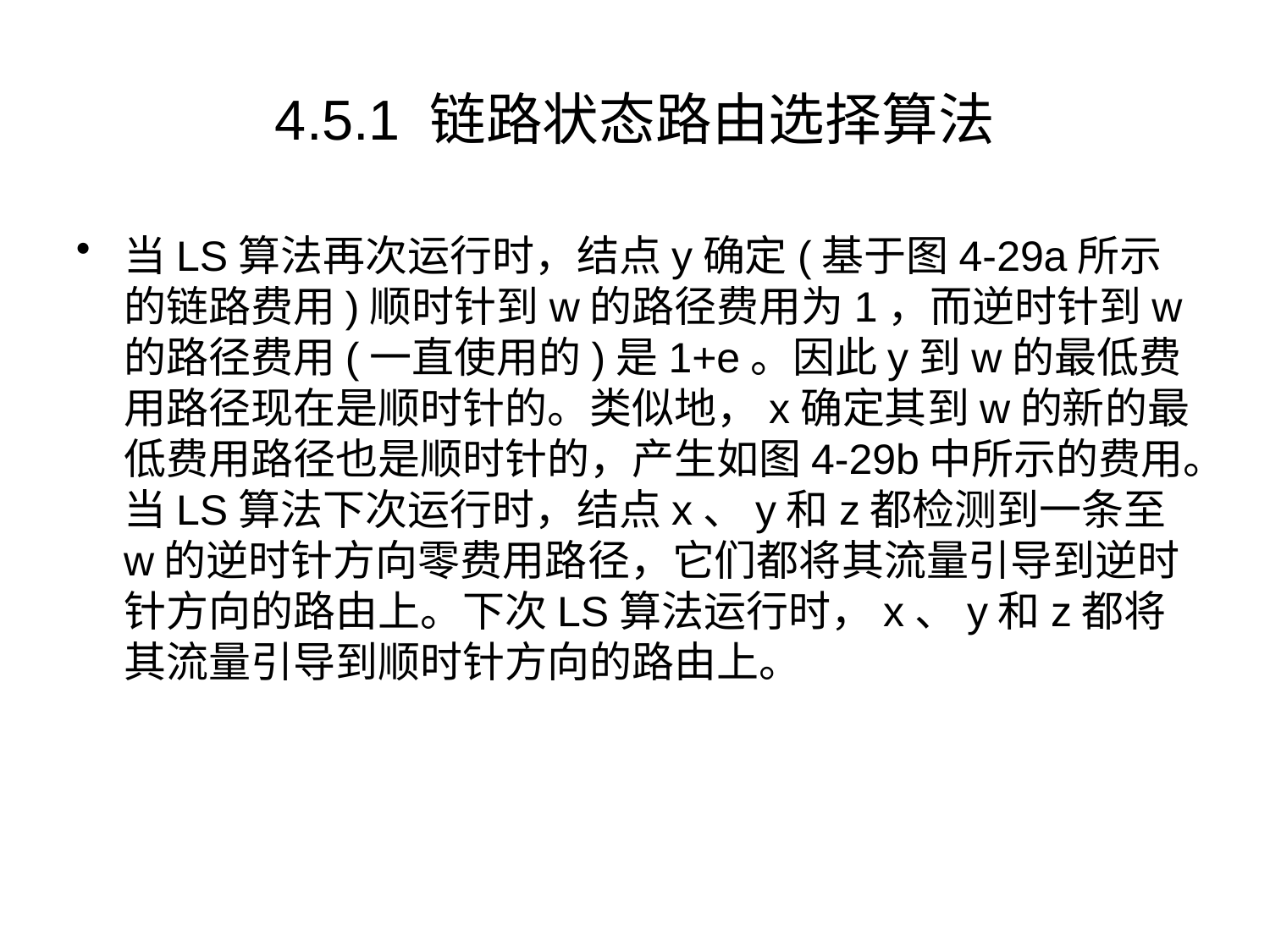

# 4.5.1 链路状态路由选择算法
当LS算法再次运行时，结点y确定(基于图4-29a所示的链路费用)顺时针到w的路径费用为1，而逆时针到w的路径费用(一直使用的)是1+e。因此y到w的最低费用路径现在是顺时针的。类似地，x确定其到w的新的最低费用路径也是顺时针的，产生如图4-29b中所示的费用。当LS算法下次运行时，结点x、y和z都检测到一条至w的逆时针方向零费用路径，它们都将其流量引导到逆时针方向的路由上。下次LS算法运行时，x、y和z都将其流量引导到顺时针方向的路由上。